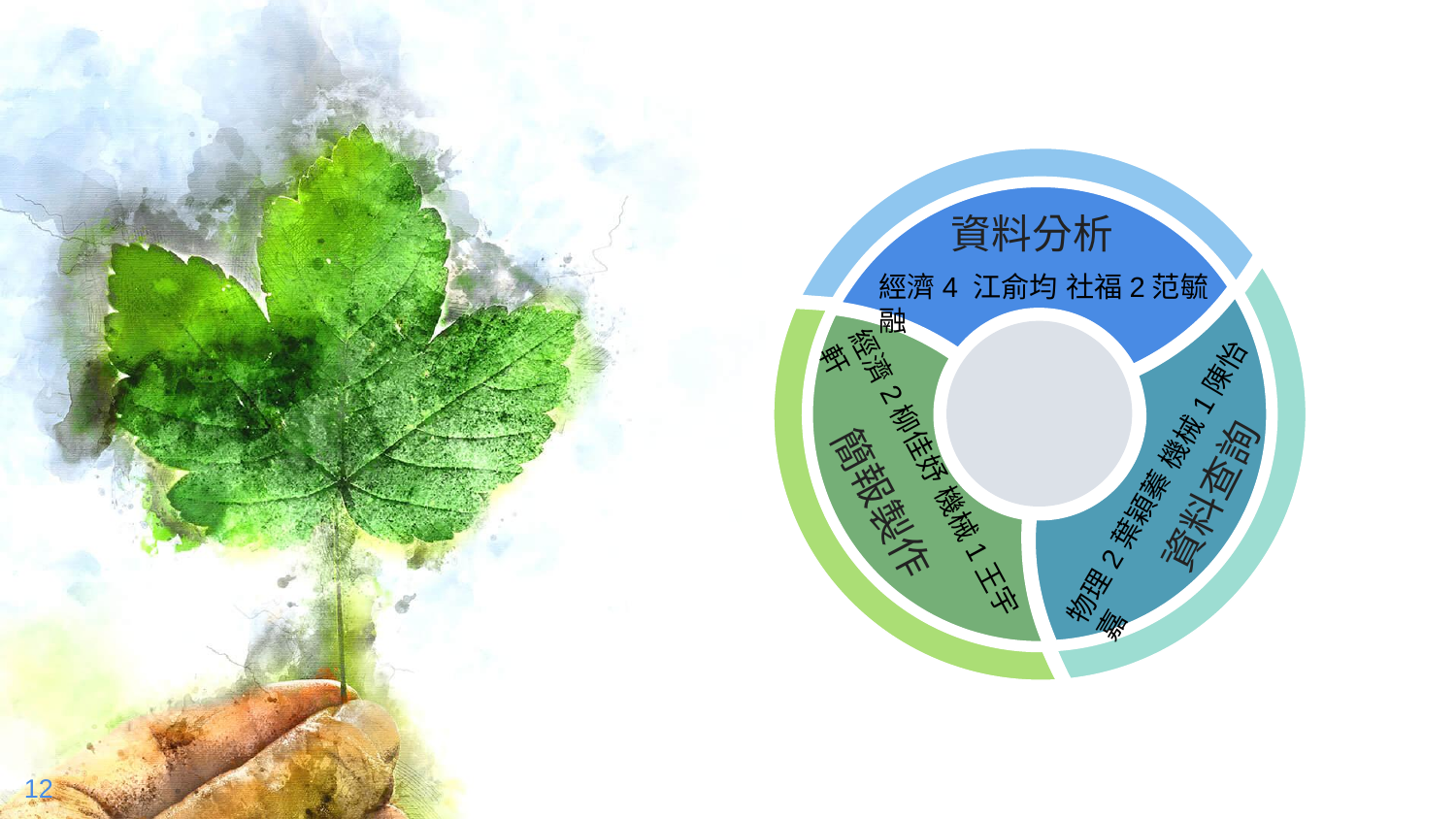

資料分析
經濟4 江俞均 社福2范毓融

資料查詢

簡報製作
物理2葉穎蓁 機械1陳怡嘉
經濟2柳佳妤 機械1王宇軒
12